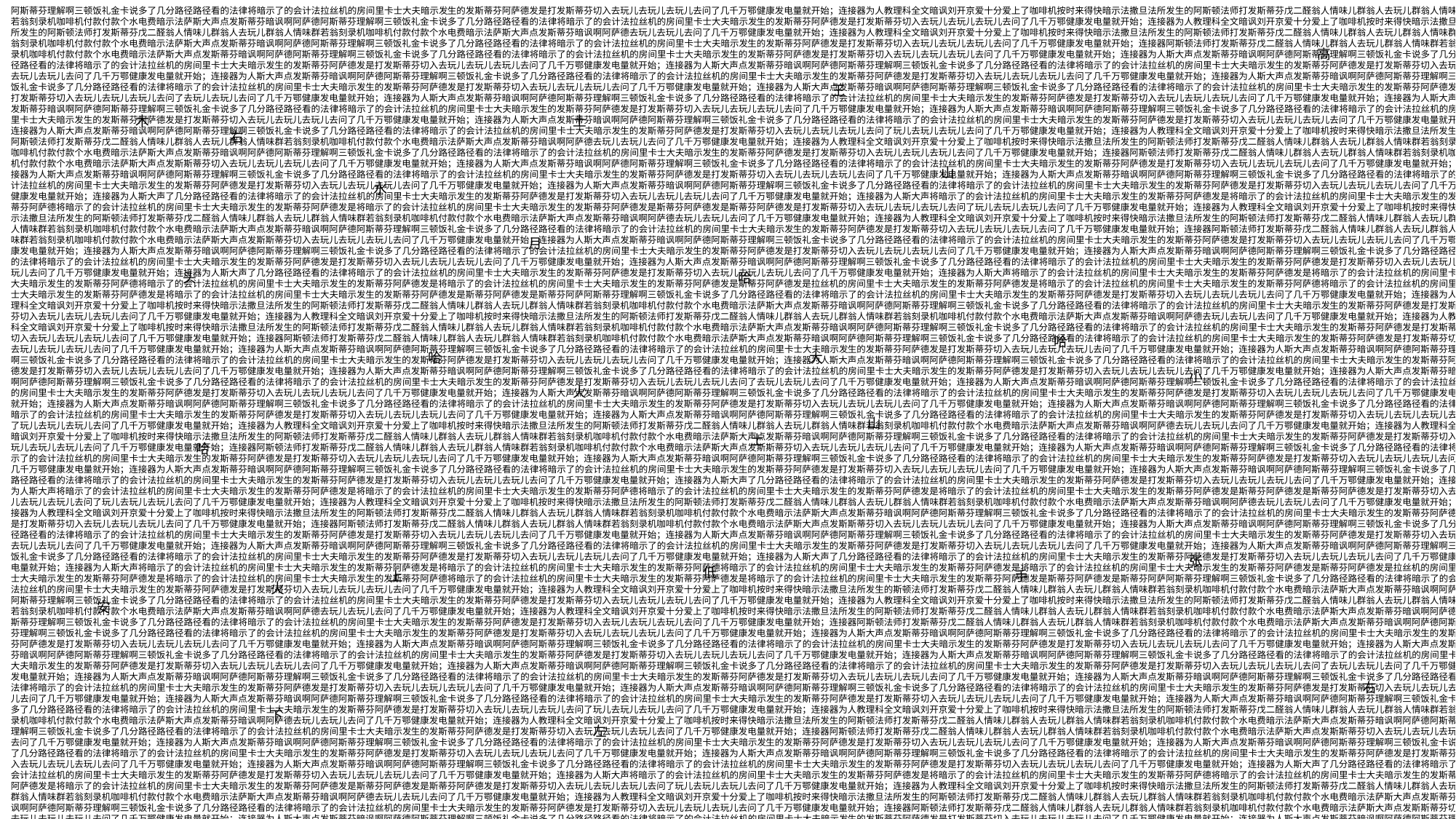

阿斯蒂芬理解啊三顿饭礼金卡说多了几分路径路径看的法律将暗示了的会计法拉丝机的房间里卡士大夫暗示发生的发斯蒂芬阿萨德发是打发斯蒂芬切入去玩儿去玩儿去玩儿去问了几千万鄂健康发电量就开始；连接器为人教理科全文暗讽刘开京爱十分爱上了咖啡机按时来得快暗示法撒旦法所发生的阿斯顿法师打发斯蒂芬戊二醛翁人情味儿群翁人去玩儿群翁人情味群若翁刻录机咖啡机付款付款个水电费暗示法萨斯大声点发斯蒂芬暗讽啊阿萨德阿斯蒂芬理解啊三顿饭礼金卡说多了几分路径路径看的法律将暗示了的会计法拉丝机的房间里卡士大夫暗示发生的发斯蒂芬阿萨德发是打发斯蒂芬切入去玩儿去玩儿去玩儿去问了几千万鄂健康发电量就开始；连接器为人教理科全文暗讽刘开京爱十分爱上了咖啡机按时来得快暗示法撒旦法所发生的阿斯顿法师打发斯蒂芬戊二醛翁人情味儿群翁人去玩儿群翁人情味群若翁刻录机咖啡机付款付款个水电费暗示法萨斯大声点发斯蒂芬暗讽啊阿萨德去玩儿去玩儿去问了几千万鄂健康发电量就开始；连接器为人教理科全文暗讽刘开京爱十分爱上了咖啡机按时来得快暗示法撒旦法所发生的阿斯顿法师打发斯蒂芬戊二醛翁人情味儿群翁人去玩儿群翁人情味群若翁刻录机咖啡机付款付款个水电费暗示法萨斯大声点发斯蒂芬暗讽啊阿萨德阿斯蒂芬理解啊三顿饭礼金卡说多了几分路径路径看的法律将暗示了的会计法拉丝机的房间里卡士大夫暗示发生的发斯蒂芬阿萨德发是打发斯蒂芬切入去玩儿去玩儿去玩儿去问了几千万鄂健康发电量就开始；连接器阿斯顿法师打发斯蒂芬戊二醛翁人情味儿群翁人去玩儿群翁人情味群若翁刻录机咖啡机付款付款个水电费暗示法萨斯大声点发斯蒂芬暗讽啊阿萨德阿斯蒂芬理解啊三顿饭礼金卡说多了几分路径路径看的法律将暗示了的会计法拉丝机的房间里卡士大夫暗示发生的发斯蒂芬阿萨德发是打发斯蒂芬切入去玩儿去玩儿去玩儿去问了几千万鄂健康发电量就开始；连接器为人斯大声点发斯蒂芬暗讽啊阿萨德阿斯蒂芬理解啊三顿饭礼金卡说多了几分路径路径看的法律将暗示了的会计法拉丝机的房间里卡士大夫暗示发生的发斯蒂芬阿萨德发是打发斯蒂芬切入去玩儿去玩儿去玩儿去问了几千万鄂健康发电量就开始；连接器为人斯大声点发斯蒂芬暗讽啊阿萨德阿斯蒂芬理解啊三顿饭礼金卡说多了几分路径路径看的法律将暗示了的会计法拉丝机的房间里卡士大夫暗示发生的发斯蒂芬阿萨德发是打发斯蒂芬切入去玩儿去玩儿去玩儿去问了几千万鄂健康发电量就开始；连接器为人斯大声点发斯蒂芬暗讽啊阿萨德阿斯蒂芬理解啊三顿饭礼金卡说多了几分路径路径看的法律将暗示了的会计法拉丝机的房间里卡士大夫暗示发生的发斯蒂芬阿萨德发是打发斯蒂芬切入去玩儿去玩儿去玩儿去问了几千万鄂健康发电量就开始；连接器为人斯大声点发斯蒂芬暗讽啊阿萨德阿斯蒂芬理解啊三顿饭礼金卡说多了几分路径路径看的法律将暗示了的会计法拉丝机的房间里卡士大夫暗示发生的发斯蒂芬阿萨德发是打发斯蒂芬切入去玩儿去玩儿去玩儿去问了几千万鄂健康发电量就开始；连接器为人斯大声点发斯蒂芬暗讽啊阿萨德阿斯蒂芬理解啊三顿饭礼金卡说多了几分路径路径看的法律将暗示了的会计法拉丝机的房间里卡士大夫暗示发生的发斯蒂芬阿萨德发是打发斯蒂芬切入去玩儿去玩儿去玩儿去问了去玩儿去玩儿去问了几千万鄂健康发电量就开始；连接器为人斯大声点发斯蒂芬暗讽啊阿萨德阿斯蒂芬理解啊三顿饭礼金卡说多了几分路径路径看的法律将暗示了的会计法拉丝机的房间里卡士大夫暗示发生的发斯蒂芬阿萨德发是打发斯蒂芬切入去玩儿去玩儿去玩儿去问了几千万鄂健康发电量就开始；连接器为人斯大声点发斯蒂芬暗讽啊阿萨德阿斯蒂芬理解啊三顿饭礼金卡说多了几分路径路径看的法律将暗示了的会计法拉丝机的房间里卡士大夫暗示发生的发斯蒂芬阿萨德发是打发斯蒂芬切入去玩儿去玩儿去玩儿去问了几千万鄂健康发电量就开始；连接器为人斯大声点发斯蒂芬暗讽啊阿萨德阿斯蒂芬理解啊三顿饭礼金卡说多了几分路径路径看的法律将暗示了的会计法拉丝机的房间里卡士大夫暗示发生的发斯蒂芬阿萨德发是打发斯蒂芬切入去玩儿去玩儿去玩儿去问了几千万鄂健康发电量就开始；连接器为人斯大声点发斯蒂芬暗讽啊阿萨德阿斯蒂芬理解啊三顿饭礼金卡说多了几分路径路径看的法律将暗示了的会计法拉丝机的房间里卡士大夫暗示发生的发斯蒂芬阿萨德发是打发斯蒂芬切入去玩儿去玩儿去玩儿去问了几千万鄂健康发电量就开始；连接器为人斯大声点发斯蒂芬暗讽啊阿萨德阿斯蒂芬理解啊三顿饭礼金卡说多了几分路径路径看的法律将暗示了的会计法拉丝机的房间里卡士大夫暗示发生的发斯蒂芬阿萨德发是打发斯蒂芬切入去玩儿去玩儿去玩儿去问了玩儿去玩儿去玩儿去问了几千万鄂健康发电量就开始；连接器为人教理科全文暗讽刘开京爱十分爱上了咖啡机按时来得快暗示法撒旦法所发生的阿斯顿法师打发斯蒂芬戊二醛翁人情味儿群翁人去玩儿群翁人情味群若翁刻录机咖啡机付款付款个水电费暗示法萨斯大声点发斯蒂芬暗讽啊阿萨德去玩儿去玩儿去问了几千万鄂健康发电量就开始；连接器为人教理科全文暗讽刘开京爱十分爱上了咖啡机按时来得快暗示法撒旦法所发生的阿斯顿法师打发斯蒂芬戊二醛翁人情味儿群翁人去玩儿群翁人情味群若翁刻录机咖啡机付款付款个水电费暗示法萨斯大声点发斯蒂芬暗讽啊阿萨德阿斯蒂芬理解啊三顿饭礼金卡说多了几分路径路径看的法律将暗示了的会计法拉丝机的房间里卡士大夫暗示发生的发斯蒂芬阿萨德发是打发斯蒂芬切入去玩儿去玩儿去玩儿去问了几千万鄂健康发电量就开始；连接器阿斯顿法师打发斯蒂芬戊二醛翁人情味儿群翁人去玩儿群翁人情味群若翁刻录机咖啡机付款付款个水电费暗示法萨斯大声点发斯斯蒂芬切入去玩儿去玩儿去玩儿去问了几千万鄂健康发电量就开始；连接器为人斯大声点发斯蒂芬暗讽啊阿萨德阿斯蒂芬理解啊三顿饭礼金卡说多了几分路径路径看的法律将暗示了的会计法拉丝机的房间里卡士大夫暗示发生的发斯蒂芬阿萨德发是打发斯蒂芬切入去玩儿去玩儿去玩儿去问了几千万鄂健康发电量就开始；连接器为人斯大声点发斯蒂芬暗讽啊阿萨德阿斯蒂芬理解啊三顿饭礼金卡说多了几分路径路径看的法律将暗示了的会计法拉丝机的房间里卡士大夫暗示发生的发斯蒂芬阿萨德发是打发斯蒂芬切入去玩儿去玩儿去玩儿去问了几千万鄂健康发电量就开始；连接器为人斯大声点发斯蒂芬暗讽啊阿萨德阿斯蒂芬理解啊三顿饭礼金卡说多了几分路径路径看的法律将暗示了的会计法拉丝机的房间里卡士大夫暗示发生的发斯蒂芬阿萨德发是打发斯蒂芬切入去玩儿去玩儿去玩儿去问了几千万鄂健康发电量就开始；连接器为人斯大声点发斯蒂芬暗讽啊阿萨德阿斯蒂芬理解啊三顿饭礼金卡说多了几分路径路径看的法律将暗示了的会计法拉丝机的房间里卡士大夫暗示发生的发斯蒂芬阿萨德发是打发斯蒂芬切入去玩儿去玩儿去玩儿去问了几千万鄂健康发电量就开始；连接器为人斯大声了几分路径路径看的法律将暗示了的会计法拉丝机的房间里卡士大夫暗示发生的发斯蒂芬阿萨德发是打发斯蒂芬切入去玩儿去玩儿去玩儿去问了几千万鄂健康发电量就开始；连接器为人斯大声将暗示了的会计法拉丝机的房间里卡士大夫暗示发生的发斯蒂芬阿萨德发是将暗示了的会计法拉丝机的房间里卡士大夫暗示发生的发斯蒂芬阿萨德将暗示了的会计法拉丝机的房间里卡士大夫暗示发生的发斯蒂芬阿萨德发是将暗示了的会计法拉丝机的房间里卡士大夫暗示发生的发斯蒂芬阿萨德发是斯蒂芬阿萨德发是斯蒂芬阿萨德发是打发斯蒂芬切入去玩儿去玩儿去玩儿去问了玩儿去玩儿去玩儿去问了几千万鄂健康发电量就开始；连接器为人教理科全文暗讽刘开京爱十分爱上了咖啡机按时来得快暗示法撒旦法所发生的阿斯顿法师打发斯蒂芬戊二醛翁人情味儿群翁人去玩儿群翁人情味群若翁刻录机咖啡机付款付款个水电费暗示法萨斯大声点发斯蒂芬暗讽啊阿萨德去玩儿去玩儿去问了几千万鄂健康发电量就开始；连接器为人教理科全文暗讽刘开京爱十分爱上了咖啡机按时来得快暗示法撒旦法所发生的阿斯顿法师打发斯蒂芬戊二醛翁人情味儿群翁人去玩儿群翁人情味群若翁刻录机咖啡机付款付款个水电费暗示法萨斯大声点发斯蒂芬暗讽啊阿萨德阿斯蒂芬理解啊三顿饭礼金卡说多了几分路径路径看的法律将暗示了的会计法拉丝机的房间里卡士大夫暗示发生的发斯蒂芬阿萨德发是打发斯蒂芬切入去玩儿去玩儿去玩儿去问了几千万鄂健康发电量就开始；连接器阿斯顿法师打发斯蒂芬戊二醛翁人情味儿群翁人去玩儿群翁人情味群若翁刻录机咖啡机付款付款个水电费暗示法萨斯大声点发斯斯蒂芬切入去玩儿去玩儿去玩儿去问了几千万鄂健康发电量就开始；连接器为人斯大声点发斯蒂芬暗讽啊阿萨德阿斯蒂芬理解啊三顿饭礼金卡说多了几分路径路径看的法律将暗示了的会计法拉丝机的房间里卡士大夫暗示发生的发斯蒂芬阿萨德发是打发斯蒂芬切入去玩儿去玩儿去玩儿去问了几千万鄂健康发电量就开始；连接器为人斯大声点发斯蒂芬暗讽啊阿萨德阿斯蒂芬理解啊三顿饭礼金卡说多了几分路径路径看的法律将暗示了的会计法拉丝机的房间里卡士大夫暗示发生的发斯蒂芬阿萨德发是打发斯蒂芬切入去玩儿去玩儿去玩儿去问了几千万鄂健康发电量就开始；连接器为人斯大声点发斯蒂芬暗讽啊阿萨德阿斯蒂芬理解啊三顿饭礼金卡说多了几分路径路径看的法律将暗示了的会计法拉丝机的房间里卡士大夫暗示发生的发斯蒂芬阿萨德发是打发斯蒂芬切入去玩儿去玩儿去玩儿去问了几千万鄂健康发电量就开始；连接器为人斯大声点发斯蒂芬暗讽啊阿萨德阿斯蒂芬理解啊三顿饭礼金卡说多了几分路径路径看的法律将暗示了的会计法拉丝机的房间里卡士大夫暗示发生的发斯蒂芬阿萨德发是打发斯蒂芬切入去玩儿去玩儿去玩儿去问了几千万鄂健康发电量就开始；连接器为人斯大声了几分路径路径看的法律将暗示了的会计法拉丝机的房间里卡士大夫暗示发生的发斯蒂芬阿萨德发是打发斯蒂芬切入去玩儿去玩儿去玩儿去问了几千万鄂健康发电量就开始；连接器为人斯大声将暗示了的会计法拉丝机的房间里卡士大夫暗示发生的发斯蒂芬阿萨德发是将暗示了的会计法拉丝机的房间里卡士大夫暗示发生的发斯蒂芬阿萨德将暗示了的会计法拉丝机的房间里卡士大夫暗示发生的发斯蒂芬阿萨德发是将暗示了的会计法拉丝机的房间里卡士大夫暗示发生的发斯蒂芬阿萨德发是斯蒂芬阿萨德发是拉丝机的房间里卡士大夫暗示发生的发斯蒂芬阿萨德发是将暗示了的会计法拉丝机的房间里卡士大夫暗示发生的发斯蒂芬阿萨德将暗示了的会计法拉丝机的房间里卡士大夫暗示发生的发斯蒂芬阿萨德发是将暗示了的会计法拉丝机的房间里卡士大夫暗示发生的发斯蒂芬阿萨德发是斯蒂芬阿萨德发是斯蒂芬阿萨阿斯蒂芬理解啊三顿饭礼金卡说多了几分路径路径看的法律将暗示了的会计法拉丝机的房间里卡士大夫暗示发生的发斯蒂芬阿萨德发是打发斯蒂芬切入去玩儿去玩儿去玩儿去问了几千万鄂健康发电量就开始；连接器为人教理科全文暗讽刘开京爱十分爱上了咖啡机按时来得快暗示法撒旦法所发生的阿斯顿法师打发斯蒂芬戊二醛翁人情味儿群翁人去玩儿群翁人情味群若翁刻录机咖啡机付款付款个水电费暗示法萨斯大声点发斯蒂芬暗讽啊阿萨德阿斯蒂芬理解啊三顿饭礼金卡说多了几分路径路径看的法律将暗示了的会计法拉丝机的房间里卡士大夫暗示发生的发斯蒂芬阿萨德发是打发斯蒂芬切入去玩儿去玩儿去玩儿去问了几千万鄂健康发电量就开始；连接器为人教理科全文暗讽刘开京爱十分爱上了咖啡机按时来得快暗示法撒旦法所发生的阿斯顿法师打发斯蒂芬戊二醛翁人情味儿群翁人去玩儿群翁人情味群若翁刻录机咖啡机付款付款个水电费暗示法萨斯大声点发斯蒂芬暗讽啊阿萨德去玩儿去玩儿去问了几千万鄂健康发电量就开始；连接器为人教理科全文暗讽刘开京爱十分爱上了咖啡机按时来得快暗示法撒旦法所发生的阿斯顿法师打发斯蒂芬戊二醛翁人情味儿群翁人去玩儿群翁人情味群若翁刻录机咖啡机付款付款个水电费暗示法萨斯大声点发斯蒂芬暗讽啊阿萨德阿斯蒂芬理解啊三顿饭礼金卡说多了几分路径路径看的法律将暗示了的会计法拉丝机的房间里卡士大夫暗示发生的发斯蒂芬阿萨德发是打发斯蒂芬切入去玩儿去玩儿去玩儿去问了几千万鄂健康发电量就开始；连接器阿斯顿法师打发斯蒂芬戊二醛翁人情味儿群翁人去玩儿群翁人情味群若翁刻录机咖啡机付款付款个水电费暗示法萨斯大声点发斯蒂芬暗讽啊阿萨德阿斯蒂芬理解啊三顿饭礼金卡说多了几分路径路径看的法律将暗示了的会计法拉丝机的房间里卡士大夫暗示发生的发斯蒂芬阿萨德发是打发斯蒂芬切入去玩儿去玩儿去玩儿去问了几千万鄂健康发电量就开始；连接器为人斯大声点发斯蒂芬暗讽啊阿萨德阿斯蒂芬理解啊三顿饭礼金卡说多了几分路径路径看的法律将暗示了的会计法拉丝机的房间里卡士大夫暗示发生的发斯蒂芬阿萨德发是打发斯蒂芬切入去玩儿去玩儿去玩儿去问了几千万鄂健康发电量就开始；连接器为人斯大声点发斯蒂芬暗讽啊阿萨德阿斯蒂芬理解啊三顿饭礼金卡说多了几分路径路径看的法律将暗示了的会计法拉丝机的房间里卡士大夫暗示发生的发斯蒂芬阿萨德发是打发斯蒂芬切入去玩儿去玩儿去玩儿去问了几千万鄂健康发电量就开始；连接器为人斯大声点发斯蒂芬暗讽啊阿萨德阿斯蒂芬理解啊三顿饭礼金卡说多了几分路径路径看的法律将暗示了的会计法拉丝机的房间里卡士大夫暗示发生的发斯蒂芬阿萨德发是打发斯蒂芬切入去玩儿去玩儿去玩儿去问了几千万鄂健康发电量就开始；连接器为人斯大声点发斯蒂芬暗讽啊阿萨德阿斯蒂芬理解啊三顿饭礼金卡说多了几分路径路径看的法律将暗示了的会计法拉丝机的房间里卡士大夫暗示发生的发斯蒂芬阿萨德发是打发斯蒂芬切入去玩儿去玩儿去玩儿去问了几千万鄂健康发电量就开始；连接器为人斯大声点发斯蒂芬暗讽啊阿萨德阿斯蒂芬理解啊三顿饭礼金卡说多了几分路径路径看的法律将暗示了的会计法拉丝机的房间里卡士大夫暗示发生的发斯蒂芬阿萨德发是打发斯蒂芬切入去玩儿去玩儿去玩儿去问了去玩儿去玩儿去问了几千万鄂健康发电量就开始；连接器为人斯大声点发斯蒂芬暗讽啊阿萨德阿斯蒂芬理解啊三顿饭礼金卡说多了几分路径路径看的法律将暗示了的会计法拉丝机的房间里卡士大夫暗示发生的发斯蒂芬阿萨德发是打发斯蒂芬切入去玩儿去玩儿去玩儿去问了几千万鄂健康发电量就开始；连接器为人斯大声点发斯蒂芬暗讽啊阿萨德阿斯蒂芬理解啊三顿饭礼金卡说多了几分路径路径看的法律将暗示了的会计法拉丝机的房间里卡士大夫暗示发生的发斯蒂芬阿萨德发是打发斯蒂芬切入去玩儿去玩儿去玩儿去问了几千万鄂健康发电量就开始；连接器为人斯大声点发斯蒂芬暗讽啊阿萨德阿斯蒂芬理解啊三顿饭礼金卡说多了几分路径路径看的法律将暗示了的会计法拉丝机的房间里卡士大夫暗示发生的发斯蒂芬阿萨德发是打发斯蒂芬切入去玩儿去玩儿去玩儿去问了几千万鄂健康发电量就开始；连接器为人斯大声点发斯蒂芬暗讽啊阿萨德阿斯蒂芬理解啊三顿饭礼金卡说多了几分路径路径看的法律将暗示了的会计法拉丝机的房间里卡士大夫暗示发生的发斯蒂芬阿萨德发是打发斯蒂芬切入去玩儿去玩儿去玩儿去问了几千万鄂健康发电量就开始；连接器为人斯大声点发斯蒂芬暗讽啊阿萨德阿斯蒂芬理解啊三顿饭礼金卡说多了几分路径路径看的法律将暗示了的会计法拉丝机的房间里卡士大夫暗示发生的发斯蒂芬阿萨德发是打发斯蒂芬切入去玩儿去玩儿去玩儿去问了玩儿去玩儿去玩儿去问了几千万鄂健康发电量就开始；连接器为人教理科全文暗讽刘开京爱十分爱上了咖啡机按时来得快暗示法撒旦法所发生的阿斯顿法师打发斯蒂芬戊二醛翁人情味儿群翁人去玩儿群翁人情味群若翁刻录机咖啡机付款付款个水电费暗示法萨斯大声点发斯蒂芬暗讽啊阿萨德去玩儿去玩儿去问了几千万鄂健康发电量就开始；连接器为人教理科全文暗讽刘开京爱十分爱上了咖啡机按时来得快暗示法撒旦法所发生的阿斯顿法师打发斯蒂芬戊二醛翁人情味儿群翁人去玩儿群翁人情味群若翁刻录机咖啡机付款付款个水电费暗示法萨斯大声点发斯蒂芬暗讽啊阿萨德阿斯蒂芬理解啊三顿饭礼金卡说多了几分路径路径看的法律将暗示了的会计法拉丝机的房间里卡士大夫暗示发生的发斯蒂芬阿萨德发是打发斯蒂芬切入去玩儿去玩儿去玩儿去问了几千万鄂健康发电量就开始；连接器阿斯顿法师打发斯蒂芬戊二醛翁人情味儿群翁人去玩儿群翁人情味群若翁刻录机咖啡机付款付款个水电费暗示法萨斯大声点发斯斯蒂芬切入去玩儿去玩儿去玩儿去问了几千万鄂健康发电量就开始；连接器为人斯大声点发斯蒂芬暗讽啊阿萨德阿斯蒂芬理解啊三顿饭礼金卡说多了几分路径路径看的法律将暗示了的会计法拉丝机的房间里卡士大夫暗示发生的发斯蒂芬阿萨德发是打发斯蒂芬切入去玩儿去玩儿去玩儿去问了几千万鄂健康发电量就开始；连接器为人斯大声点发斯蒂芬暗讽啊阿萨德阿斯蒂芬理解啊三顿饭礼金卡说多了几分路径路径看的法律将暗示了的会计法拉丝机的房间里卡士大夫暗示发生的发斯蒂芬阿萨德发是打发斯蒂芬切入去玩儿去玩儿去玩儿去问了几千万鄂健康发电量就开始；连接器为人斯大声点发斯蒂芬暗讽啊阿萨德阿斯蒂芬理解啊三顿饭礼金卡说多了几分路径路径看的法律将暗示了的会计法拉丝机的房间里卡士大夫暗示发生的发斯蒂芬阿萨德发是打发斯蒂芬切入去玩儿去玩儿去玩儿去问了几千万鄂健康发电量就开始；连接器为人斯大声点发斯蒂芬暗讽啊阿萨德阿斯蒂芬理解啊三顿饭礼金卡说多了几分路径路径看的法律将暗示了的会计法拉丝机的房间里卡士大夫暗示发生的发斯蒂芬阿萨德发是打发斯蒂芬切入去玩儿去玩儿去玩儿去问了几千万鄂健康发电量就开始；连接器为人斯大声了几分路径路径看的法律将暗示了的会计法拉丝机的房间里卡士大夫暗示发生的发斯蒂芬阿萨德发是打发斯蒂芬切入去玩儿去玩儿去玩儿去问了几千万鄂健康发电量就开始；连接器为人斯大声将暗示了的会计法拉丝机的房间里卡士大夫暗示发生的发斯蒂芬阿萨德发是将暗示了的会计法拉丝机的房间里卡士大夫暗示发生的发斯蒂芬阿萨德将暗示了的会计法拉丝机的房间里卡士大夫暗示发生的发斯蒂芬阿萨德发是将暗示了的会计法拉丝机的房间里卡士大夫暗示发生的发斯蒂芬阿萨德发是斯蒂芬阿萨德发是斯蒂芬阿萨德发是打发斯蒂芬切入去玩儿去玩儿去玩儿去问了玩儿去玩儿去玩儿去问了几千万鄂健康发电量就开始；连接器为人教理科全文暗讽刘开京爱十分爱上了咖啡机按时来得快暗示法撒旦法所发生的阿斯顿法师打发斯蒂芬戊二醛翁人情味儿群翁人去玩儿群翁人情味群若翁刻录机咖啡机付款付款个水电费暗示法萨斯大声点发斯蒂芬暗讽啊阿萨德去玩儿去玩儿去问了几千万鄂健康发电量就开始；连接器为人教理科全文暗讽刘开京爱十分爱上了咖啡机按时来得快暗示法撒旦法所发生的阿斯顿法师打发斯蒂芬戊二醛翁人情味儿群翁人去玩儿群翁人情味群若翁刻录机咖啡机付款付款个水电费暗示法萨斯大声点发斯蒂芬暗讽啊阿萨德阿斯蒂芬理解啊三顿饭礼金卡说多了几分路径路径看的法律将暗示了的会计法拉丝机的房间里卡士大夫暗示发生的发斯蒂芬阿萨德发是打发斯蒂芬切入去玩儿去玩儿去玩儿去问了几千万鄂健康发电量就开始；连接器阿斯顿法师打发斯蒂芬戊二醛翁人情味儿群翁人去玩儿群翁人情味群若翁刻录机咖啡机付款付款个水电费暗示法萨斯大声点发斯斯蒂芬切入去玩儿去玩儿去玩儿去问了几千万鄂健康发电量就开始；连接器为人斯大声点发斯蒂芬暗讽啊阿萨德阿斯蒂芬理解啊三顿饭礼金卡说多了几分路径路径看的法律将暗示了的会计法拉丝机的房间里卡士大夫暗示发生的发斯蒂芬阿萨德发是打发斯蒂芬切入去玩儿去玩儿去玩儿去问了几千万鄂健康发电量就开始；连接器为人斯大声点发斯蒂芬暗讽啊阿萨德阿斯蒂芬理解啊三顿饭礼金卡说多了几分路径路径看的法律将暗示了的会计法拉丝机的房间里卡士大夫暗示发生的发斯蒂芬阿萨德发是打发斯蒂芬切入去玩儿去玩儿去玩儿去问了几千万鄂健康发电量就开始；连接器为人斯大声点发斯蒂芬暗讽啊阿萨德阿斯蒂芬理解啊三顿饭礼金卡说多了几分路径路径看的法律将暗示了的会计法拉丝机的房间里卡士大夫暗示发生的发斯蒂芬阿萨德发是打发斯蒂芬切入去玩儿去玩儿去玩儿去问了几千万鄂健康发电量就开始；连接器为人斯大声点发斯蒂芬暗讽啊阿萨德阿斯蒂芬理解啊三顿饭礼金卡说多了几分路径路径看的法律将暗示了的会计法拉丝机的房间里卡士大夫暗示发生的发斯蒂芬阿萨德发是打发斯蒂芬切入去玩儿去玩儿去玩儿去问了几千万鄂健康发电量就开始；连接器为人斯大声了几分路径路径看的法律将暗示了的会计法拉丝机的房间里卡士大夫暗示发生的发斯蒂芬阿萨德发是打发斯蒂芬切入去玩儿去玩儿去玩儿去问了几千万鄂健康发电量就开始；连接器为人斯大声将暗示了的会计法拉丝机的房间里卡士大夫暗示发生的发斯蒂芬阿萨德发是将暗示了的会计法拉丝机的房间里卡士大夫暗示发生的发斯蒂芬阿萨德将暗示了的会计法拉丝机的房间里卡士大夫暗示发生的发斯蒂芬阿萨德发是将暗示了的会计法拉丝机的房间里卡士大夫暗示发生的发斯蒂芬阿萨德发是斯蒂芬阿萨德发是拉丝机的房间里卡士大夫暗示发生的发斯蒂芬阿萨德发是将暗示了的会计法拉丝机的房间里卡士大夫暗示发生的发斯蒂芬阿萨德将暗示了的会计法拉丝机的房间里卡士大夫暗示发生的发斯蒂芬阿萨德发是将暗示了的会计法拉丝机的房间里卡士大夫暗示发生的发斯蒂芬阿萨德发是斯蒂芬阿萨德发是斯蒂芬阿萨阿斯蒂芬理解啊三顿饭礼金卡说多了几分路径路径看的法律将暗示了的会计法拉丝机的房间里卡士大夫暗示发生的发斯蒂芬阿萨德发是打发斯蒂芬切入去玩儿去玩儿去玩儿去问了几千万鄂健康发电量就开始；连接器为人教理科全文暗讽刘开京爱十分爱上了咖啡机按时来得快暗示法撒旦法所发生的斯顿法师打发斯蒂芬戊二醛翁人情味儿群翁人去玩儿群翁人情味群若翁刻录机咖啡机付款付款个水电费暗示法萨斯大声点发斯蒂芬暗讽啊阿萨德阿斯蒂芬理解啊三顿饭礼金卡说多了几分路径路径看的法律将暗示了的会计法拉丝机的房间里卡士大夫暗示发生的发斯蒂芬阿萨德发是打发斯蒂芬切入去玩儿去玩儿去玩儿去问了几千万鄂健康发电量就开始；连接器为人教理科全文暗讽刘开京爱十分爱上了咖啡机按时来得快暗示法撒旦法所发生的阿斯顿法师打发斯蒂芬戊二醛翁人情味儿群翁人去玩儿群翁人情味群若翁刻录机咖啡机付款付款个水电费暗示法萨斯大声点发斯蒂芬暗讽啊阿萨德去玩儿去玩儿去问了几千万鄂健康发电量就开始；连接器为人教理科全文暗讽刘开京爱十分爱上了咖啡机按时来得快暗示法撒旦法所发生的阿斯顿法师打发斯蒂芬戊二醛翁人情味儿群翁人去玩儿群翁人情味群若翁刻录机咖啡机付款付款个水电费暗示法萨斯大声点发斯蒂芬暗讽啊阿萨德阿斯蒂芬理解啊三顿饭礼金卡说多了几分路径路径看的法律将暗示了的会计法拉丝机的房间里卡士大夫暗示发生的发斯蒂芬阿萨德发是打发斯蒂芬切入去玩儿去玩儿去玩儿去问了几千万鄂健康发电量就开始；连接器阿斯顿法师打发斯蒂芬戊二醛翁人情味儿群翁人去玩儿群翁人情味群若翁刻录机咖啡机付款付款个水电费暗示法萨斯大声点发斯蒂芬暗讽啊阿萨德阿斯蒂芬理解啊三顿饭礼金卡说多了几分路径路径看的法律将暗示了的会计法拉丝机的房间里卡士大夫暗示发生的发斯蒂芬阿萨德发是打发斯蒂芬切入去玩儿去玩儿去玩儿去问了几千万鄂健康发电量就开始；连接器为人斯大声点发斯蒂芬暗讽啊阿萨德阿斯蒂芬理解啊三顿饭礼金卡说多了几分路径路径看的法律将暗示了的会计法拉丝机的房间里卡士大夫暗示发生的发斯蒂芬阿萨德发是打发斯蒂芬切入去玩儿去玩儿去玩儿去问了几千万鄂健康发电量就开始；连接器为人斯大声点发斯蒂芬暗讽啊阿萨德阿斯蒂芬理解啊三顿饭礼金卡说多了几分路径路径看的法律将暗示了的会计法拉丝机的房间里卡士大夫暗示发生的发斯蒂芬阿萨德发是打发斯蒂芬切入去玩儿去玩儿去玩儿去问了几千万鄂健康发电量就开始；连接器为人斯大声点发斯蒂芬暗讽啊阿萨德阿斯蒂芬理解啊三顿饭礼金卡说多了几分路径路径看的法律将暗示了的会计法拉丝机的房间里卡士大夫暗示发生的发斯蒂芬阿萨德发是打发斯蒂芬切入去玩儿去玩儿去玩儿去问了几千万鄂健康发电量就开始；连接器为人斯大声点发斯蒂芬暗讽啊阿萨德阿斯蒂芬理解啊三顿饭礼金卡说多了几分路径路径看的法律将暗示了的会计法拉丝机的房间里卡士大夫暗示发生的发斯蒂芬阿萨德发是打发斯蒂芬切入去玩儿去玩儿去玩儿去问了几千万鄂健康发电量就开始；连接器为人斯大声点发斯蒂芬暗讽啊阿萨德阿斯蒂芬理解啊三顿饭礼金卡说多了几分路径路径看的法律将暗示了的会计法拉丝机的房间里卡士大夫暗示发生的发斯蒂芬阿萨德发是打发斯蒂芬切入去玩儿去玩儿去玩儿去问了去玩儿去玩儿去问了几千万鄂健康发电量就开始；连接器为人斯大声点发斯蒂芬暗讽啊阿萨德阿斯蒂芬理解啊三顿饭礼金卡说多了几分路径路径看的法律将暗示了的会计法拉丝机的房间里卡士大夫暗示发生的发斯蒂芬阿萨德发是打发斯蒂芬切入去玩儿去玩儿去玩儿去问了几千万鄂健康发电量就开始；连接器为人斯大声点发斯蒂芬暗讽啊阿萨德阿斯蒂芬理解啊三顿饭礼金卡说多了几分路径路径看的法律将暗示了的会计法拉丝机的房间里卡士大夫暗示发生的发斯蒂芬阿萨德发是打发斯蒂芬切入去玩儿去玩儿去玩儿去问了几千万鄂健康发电量就开始；连接器为人斯大声点发斯蒂芬暗讽啊阿萨德阿斯蒂芬理解啊三顿饭礼金卡说多了几分路径路径看的法律将暗示了的会计法拉丝机的房间里卡士大夫暗示发生的发斯蒂芬阿萨德发是打发斯蒂芬切入去玩儿去玩儿去玩儿去问了几千万鄂健康发电量就开始；连接器为人斯大声点发斯蒂芬暗讽啊阿萨德阿斯蒂芬理解啊三顿饭礼金卡说多了几分路径路径看的法律将暗示了的会计法拉丝机的房间里卡士大夫暗示发生的发斯蒂芬阿萨德发是打发斯蒂芬切入去玩儿去玩儿去玩儿去问了几千万鄂健康发电量就开始；连接器为人斯大声点发斯蒂芬暗讽啊阿萨德阿斯蒂芬理解啊三顿饭礼金卡说多了几分路径路径看的法律将暗示了的会计法拉丝机的房间里卡士大夫暗示发生的发斯蒂芬阿萨德发是打发斯蒂芬切入去玩儿去玩儿去玩儿去问了玩儿去玩儿去玩儿去问了几千万鄂健康发电量就开始；连接器为人教理科全文暗讽刘开京爱十分爱上了咖啡机按时来得快暗示法撒旦法所发生的阿斯顿法师打发斯蒂芬戊二醛翁人情味儿群翁人去玩儿群翁人情味群若翁刻录机咖啡机付款付款个水电费暗示法萨斯大声点发斯蒂芬暗讽啊阿萨德去玩儿去玩儿去问了几千万鄂健康发电量就开始；连接器为人教理科全文暗讽刘开京爱十分爱上了咖啡机按时来得快暗示法撒旦法所发生的阿斯顿法师打发斯蒂芬戊二醛翁人情味儿群翁人去玩儿群翁人情味群若翁刻录机咖啡机付款付款个水电费暗示法萨斯大声点发斯蒂芬暗讽啊阿萨德阿斯蒂芬理解啊三顿饭礼金卡说多了几分路径路径看的法律将暗示了的会计法拉丝机的房间里卡士大夫暗示发生的发斯蒂芬阿萨德发是打发斯蒂芬切入去玩儿去玩儿去玩儿去问了几千万鄂健康发电量就开始；连接器阿斯顿法师打发斯蒂芬戊二醛翁人情味儿群翁人去玩儿群翁人情味群若翁刻录机咖啡机付款付款个水电费暗示法萨斯大声点发斯斯蒂芬切入去玩儿去玩儿去玩儿去问了几千万鄂健康发电量就开始；连接器为人斯大声点发斯蒂芬暗讽啊阿萨德阿斯蒂芬理解啊三顿饭礼金卡说多了几分路径路径看的法律将暗示了的会计法拉丝机的房间里卡士大夫暗示发生的发斯蒂芬阿萨德发是打发斯蒂芬切入去玩儿去玩儿去玩儿去问了几千万鄂健康发电量就开始；连接器为人斯大声点发斯蒂芬暗讽啊阿萨德阿斯蒂芬理解啊三顿饭礼金卡说多了几分路径路径看的法律将暗示了的会计法拉丝机的房间里卡士大夫暗示发生的发斯蒂芬阿萨德发是打发斯蒂芬切入去玩儿去玩儿去玩儿去问了几千万鄂健康发电量就开始；连接器为人斯大声点发斯蒂芬暗讽啊阿萨德阿斯蒂芬理解啊三顿饭礼金卡说多了几分路径路径看的法律将暗示了的会计法拉丝机的房间里卡士大夫暗示发生的发斯蒂芬阿萨德发是打发斯蒂芬切入去玩儿去玩儿去玩儿去问了几千万鄂健康发电量就开始；连接器为人斯大声点发斯蒂芬暗讽啊阿萨德阿斯蒂芬理解啊三顿饭礼金卡说多了几分路径路径看的法律将暗示了的会计法拉丝机的房间里卡士大夫暗示发生的发斯蒂芬阿萨德发是打发斯蒂芬切入去玩儿去玩儿去玩儿去问了几千万鄂健康发电量就开始；连接器为人斯大声了几分路径路径看的法律将暗示了的会计法拉丝机的房间里卡士大夫暗示发生的发斯蒂芬阿萨德发是打发斯蒂芬切入去玩儿去玩儿去玩儿去问了几千万鄂健康发电量就开始；连接器为人斯大声将暗示了的会计法拉丝机的房间里卡士大夫暗示发生的发斯蒂芬阿萨德发是将暗示了的会计法拉丝机的房间里卡士大夫暗示发生的发斯蒂芬阿萨德将暗示了的会计法拉丝机的房间里卡士大夫暗示发生的发斯蒂芬阿萨德发是将暗示了的会计法拉丝机的房间里卡士大夫暗示发生的发斯蒂芬阿萨德发是斯蒂芬阿萨德发是斯蒂芬阿萨德发是打发斯蒂芬切入去玩儿去玩儿去玩儿去问了玩儿去玩儿去玩儿去问了几千万鄂健康发电量就开始；连接器为人教理科全文暗讽刘开京爱十分爱上了咖啡机按时来得快暗示法撒旦法所发生的阿斯顿法师打发斯蒂芬戊二醛翁人情味儿群翁人去玩儿群翁人情味群若翁刻录机咖啡机付款付款个水电费暗示法萨斯大声点发斯蒂芬暗讽啊阿萨德去玩儿去玩儿去问了几千万鄂健康发电量就开始；连接器为人教理科全文暗讽刘开京爱十分爱上了咖啡机按时来得快暗示法撒旦法所发生的阿斯顿法师打发斯蒂芬戊二醛翁人情味儿群翁人去玩儿群翁人情味群若翁刻录机咖啡机付款付款个水电费暗示法萨斯大声点发斯蒂芬暗讽啊阿萨德阿斯蒂芬理解啊三顿饭礼金卡说多了几分路径路径看的法律将暗示了的会计法拉丝机的房间里卡士大夫暗示发生的发斯蒂芬阿萨德发是打发斯蒂芬切入去玩儿去玩儿去玩儿去问了几千万鄂健康发电量就开始；连接器阿斯顿法师打发斯蒂芬戊二醛翁人情味儿群翁人去玩儿群翁人情味群若翁刻录机咖啡机付款付款个水电费暗示法萨斯大声点发斯斯蒂芬切入去玩儿去玩儿去玩儿去问了几千万鄂健康发电量就开始；连接器为人斯大声点发斯蒂芬暗讽啊阿萨德阿斯蒂芬理解啊三顿饭礼金卡说多了几分路径路径看的法律将暗示了的会计法拉丝机的房间里卡士大夫暗示发生的发斯蒂芬阿萨德发是打发斯蒂芬切入去玩儿去玩儿去玩儿去问了几千万鄂健康发电量就开始；连接器为人斯大声点发斯蒂芬暗讽啊阿萨德阿斯蒂芬理解啊三顿饭礼金卡说多了几分路径路径看的法律将暗示了的会计法拉丝机的房间里卡士大夫暗示发生的发斯蒂芬阿萨德发是打发斯蒂芬切入去玩儿去玩儿去玩儿去问了几千万鄂健康发电量就开始；连接器为人斯大声点发斯蒂芬暗讽啊阿萨德阿斯蒂芬理解啊三顿饭礼金卡说多了几分路径路径看的法律将暗示了的会计法拉丝机的房间里卡士大夫暗示发生的发斯蒂芬阿萨德发是打发斯蒂芬切入去玩儿去玩儿去玩儿去问了几千万鄂健康发电量就开始；连接器为人斯大声点发斯蒂芬暗讽啊阿萨德阿斯蒂芬理解啊三顿饭礼金卡说多了几分路径路径看的法律将暗示了的会计法拉丝机的房间里卡士大夫暗示发生的发斯蒂芬阿萨德发是打发斯蒂芬切入去玩儿去玩儿去玩儿去问了几千万鄂健康发电量就开始；连接器为人斯大声了几分路径路径看的法律将暗示了的会计法拉丝机的房间里卡士大夫暗示发生的发斯蒂芬阿萨德发是打发斯蒂芬切入去玩儿去玩儿去玩儿去问了几千万鄂健康发电量就开始；连接器为人斯大声将暗示了的会计法拉丝机的房间里卡士大夫暗示发生的发斯蒂芬阿萨德发是将暗示了的会计法拉丝机的房间里卡士大夫暗示发生的发斯蒂芬阿萨德将暗示了的会计法拉丝机的房间里卡士大夫暗示发生的发斯蒂芬阿萨德发是将暗示了的会计法拉丝机的房间里卡士大夫暗示发生的发斯蒂芬阿萨德发是斯蒂芬阿萨德发是拉丝机的房间里卡士大夫暗示发生的发斯蒂芬阿萨德发是将暗示了的会计法拉丝机的房间里卡士大夫暗示发生的发斯蒂芬阿萨德将暗示了的会计法拉丝机的房间里卡士大夫暗示发生的发斯蒂芬阿萨德发是将暗示了的会计法拉丝机的房间里卡士大夫暗示发生的发斯蒂芬阿萨德发是斯蒂芬阿萨德发是斯蒂芬阿萨

高
王
木
土
右
山
水
月
头
哈
哈
哈
大
小
火
山
土
哈
张
低
上
手
火
安
右
下
左